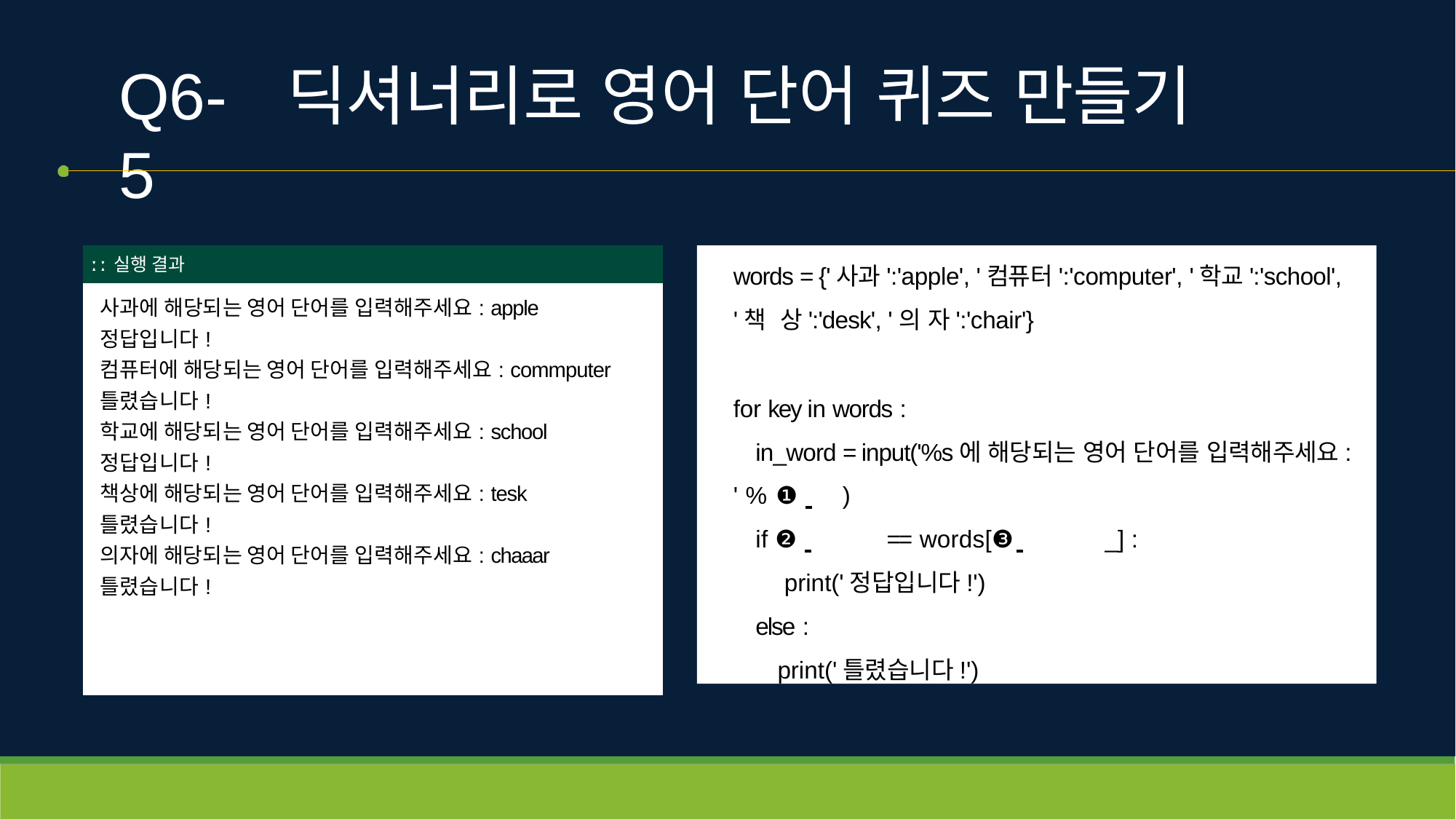

# Q6-5
딕셔너리로 영어 단어 퀴즈 만들기

| ː ː 실행 결과 |
| --- |
| 사과에 해당되는 영어 단어를 입력해주세요: apple 정답입니다! 컴퓨터에 해당되는 영어 단어를 입력해주세요: commputer 틀렸습니다! 학교에 해당되는 영어 단어를 입력해주세요: school 정답입니다! 책상에 해당되는 영어 단어를 입력해주세요: tesk 틀렸습니다! 의자에 해당되는 영어 단어를 입력해주세요: chaaar 틀렸습니다! |
words = {'사과':'apple', '컴퓨터':'computer', '학교':'school', '책  상':'desk', '의 자':'chair'}

for key in words :
in_word = input('%s에 해당되는 영어 단어를 입력해주세요:   ' %  ❶ 	)
if ❷ 	== words[❸ 	_] :  print('정답입니다!')
else :
print('틀렸습니다!')